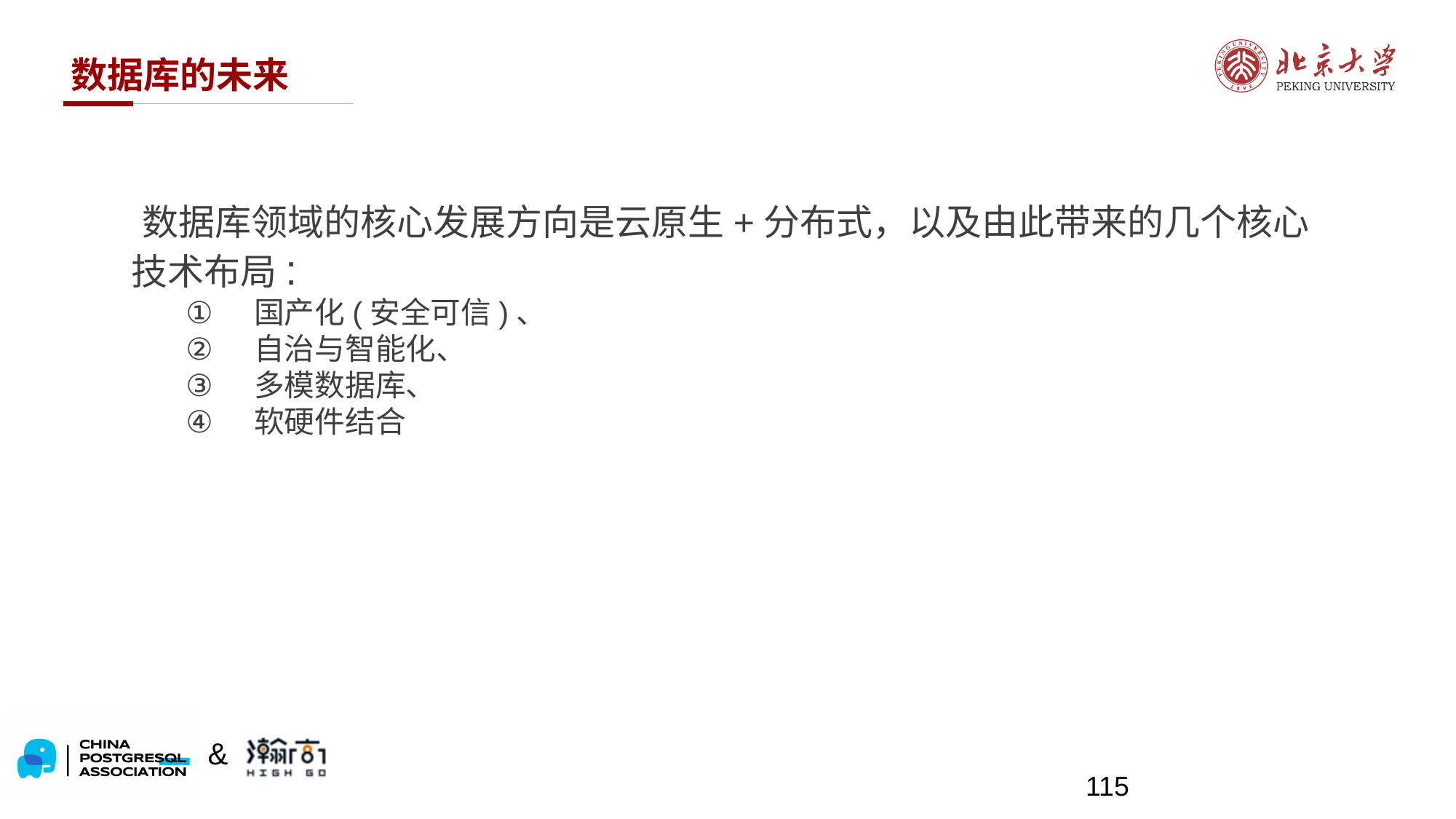

数据库的未来
 数据库领域的核心发展方向是云原生+分布式，以及由此带来的几个核心技术布局:
国产化(安全可信)、
自治与智能化、
多模数据库、
软硬件结合
115